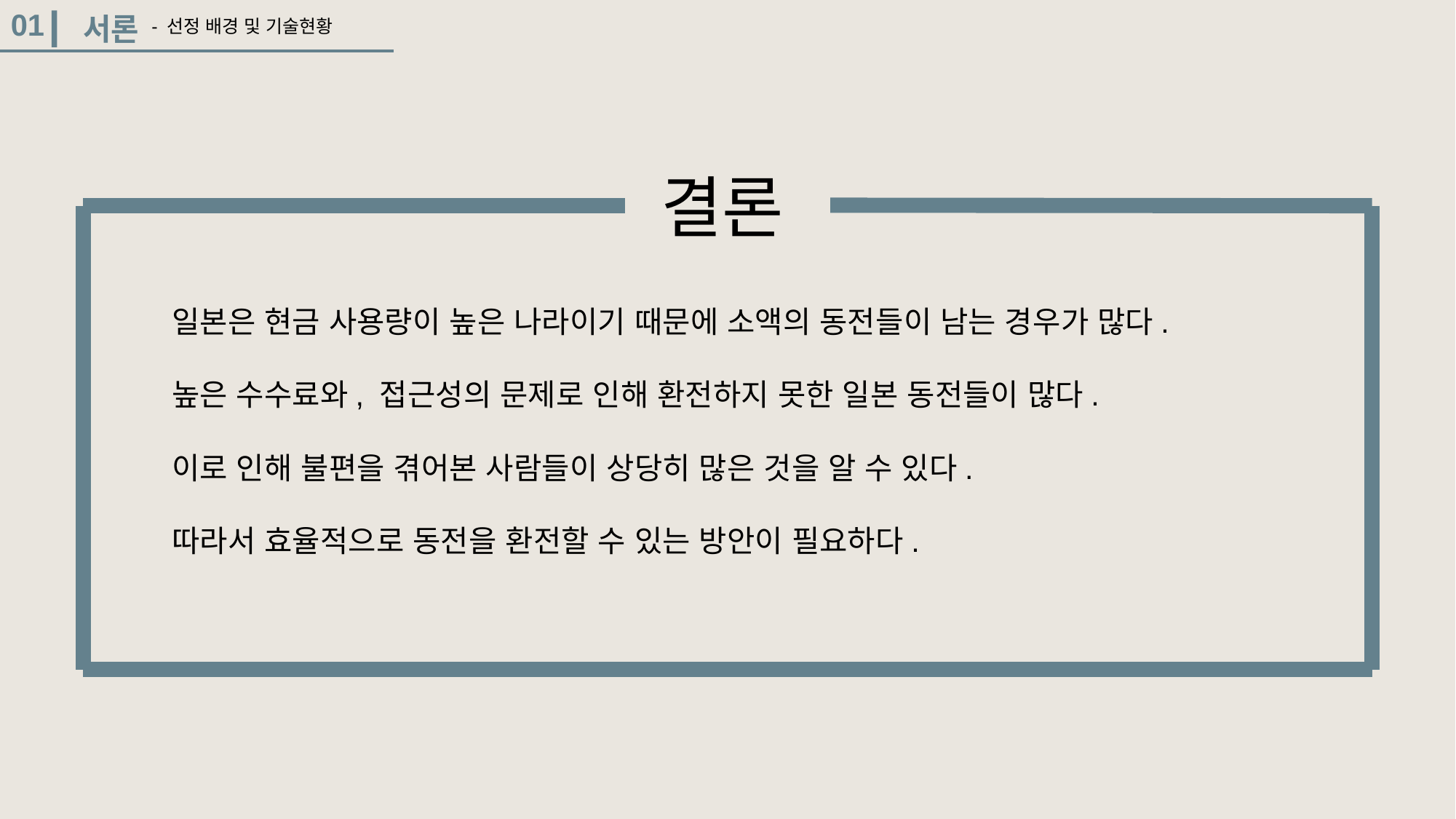

01
서론
- 선정 배경 및 기술현황

결론
일본은 현금 사용량이 높은 나라이기 때문에 소액의 동전들이 남는 경우가 많다.

높은 수수료와, 접근성의 문제로 인해 환전하지 못한 일본 동전들이 많다.

이로 인해 불편을 겪어본 사람들이 상당히 많은 것을 알 수 있다.

따라서 효율적으로 동전을 환전할 수 있는 방안이 필요하다.